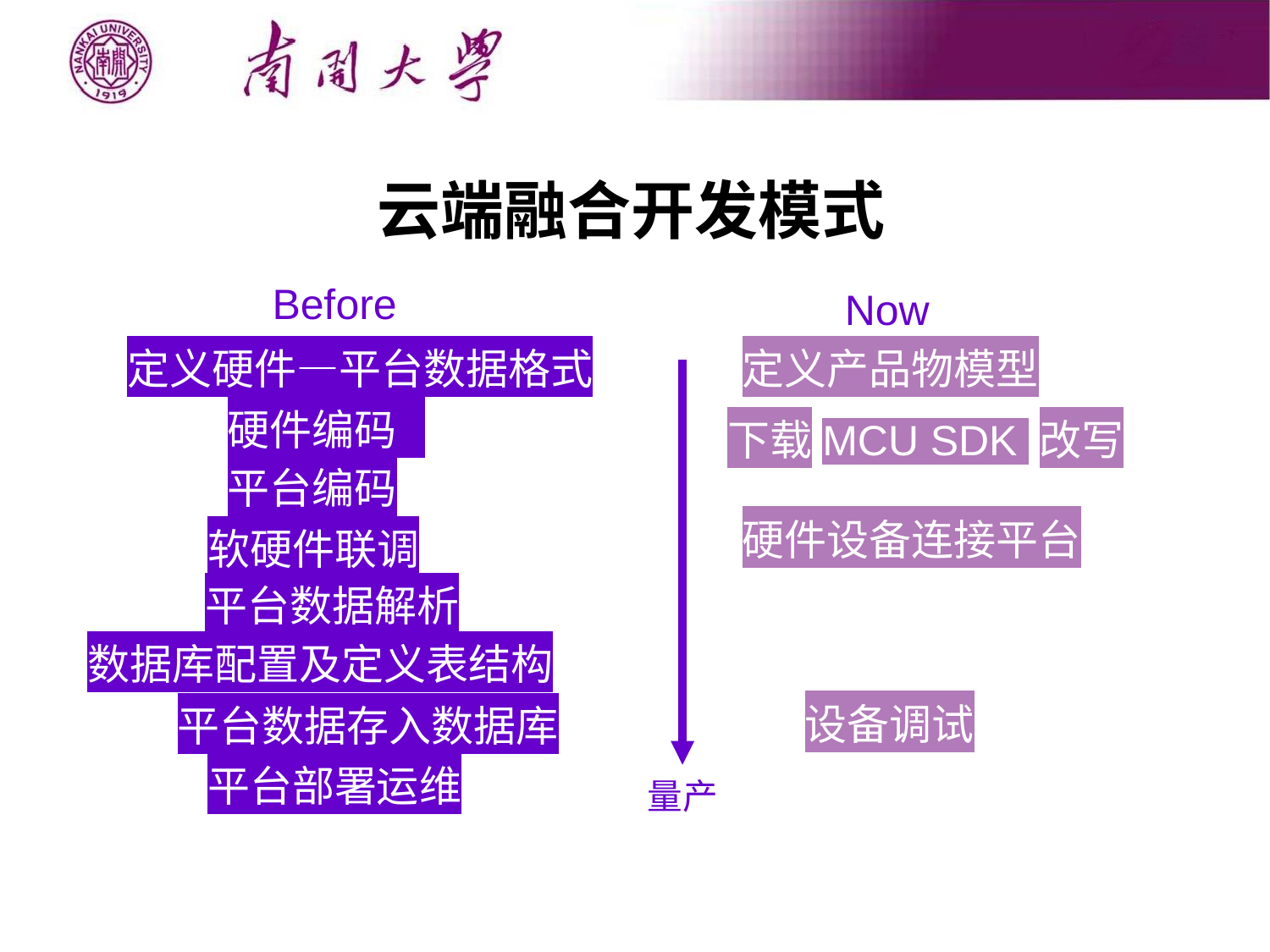

云端融合开发模式
Before
Now
定义硬件—平台数据格式
定义产品物模型
硬件编码
下载MCU SDK 改写
平台编码
硬件设备连接平台
软硬件联调
平台数据解析
数据库配置及定义表结构
设备调试
平台数据存入数据库
平台部署运维
量产